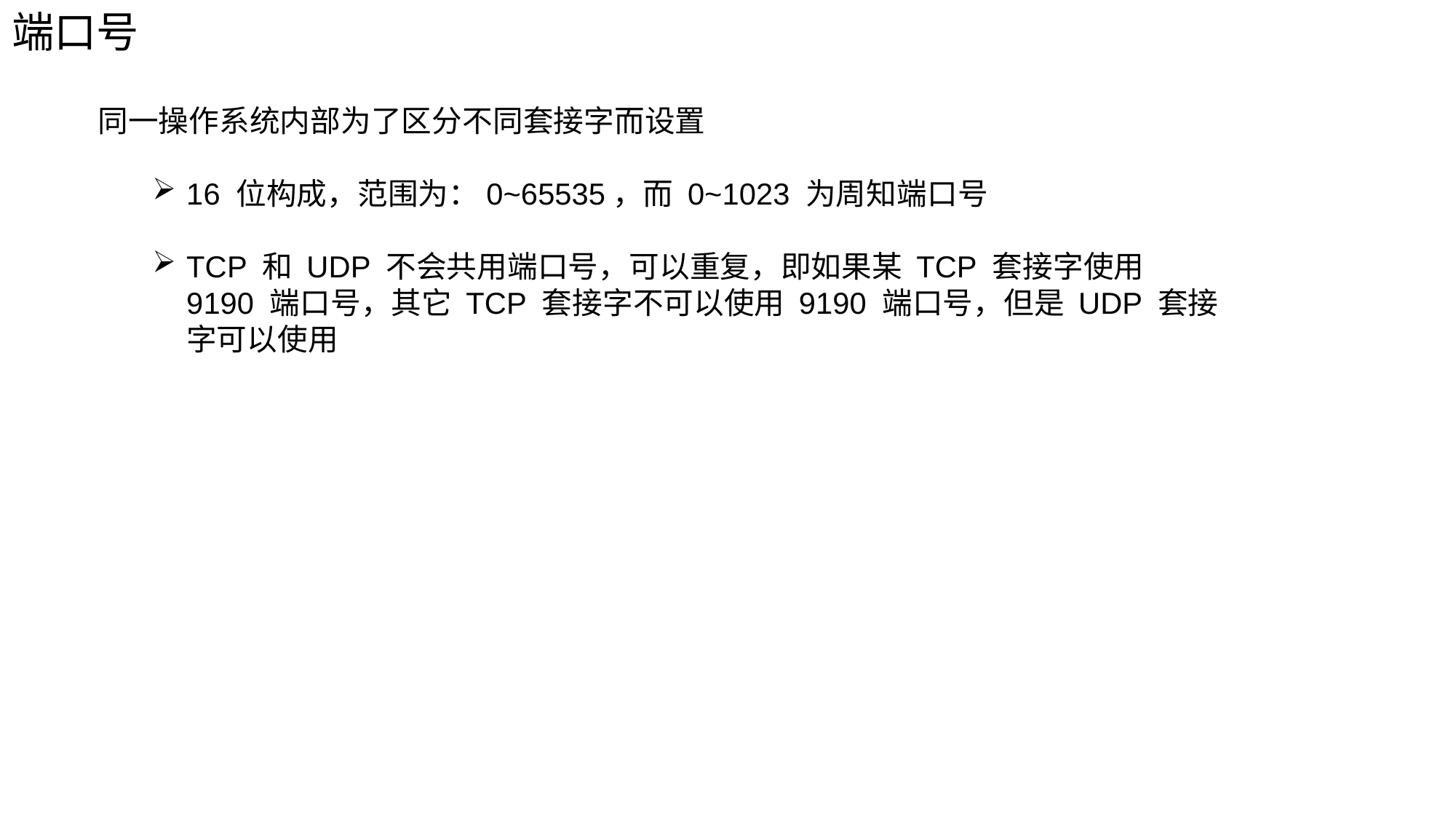

端口号

同一操作系统内部为了区分不同套接字而设置

16 位构成，范围为：0~65535，而 0~1023 为周知端口号

TCP 和 UDP 不会共用端口号，可以重复，即如果某 TCP 套接字使用 9190 端口号，其它 TCP 套接字不可以使用 9190 端口号，但是 UDP 套接字可以使用